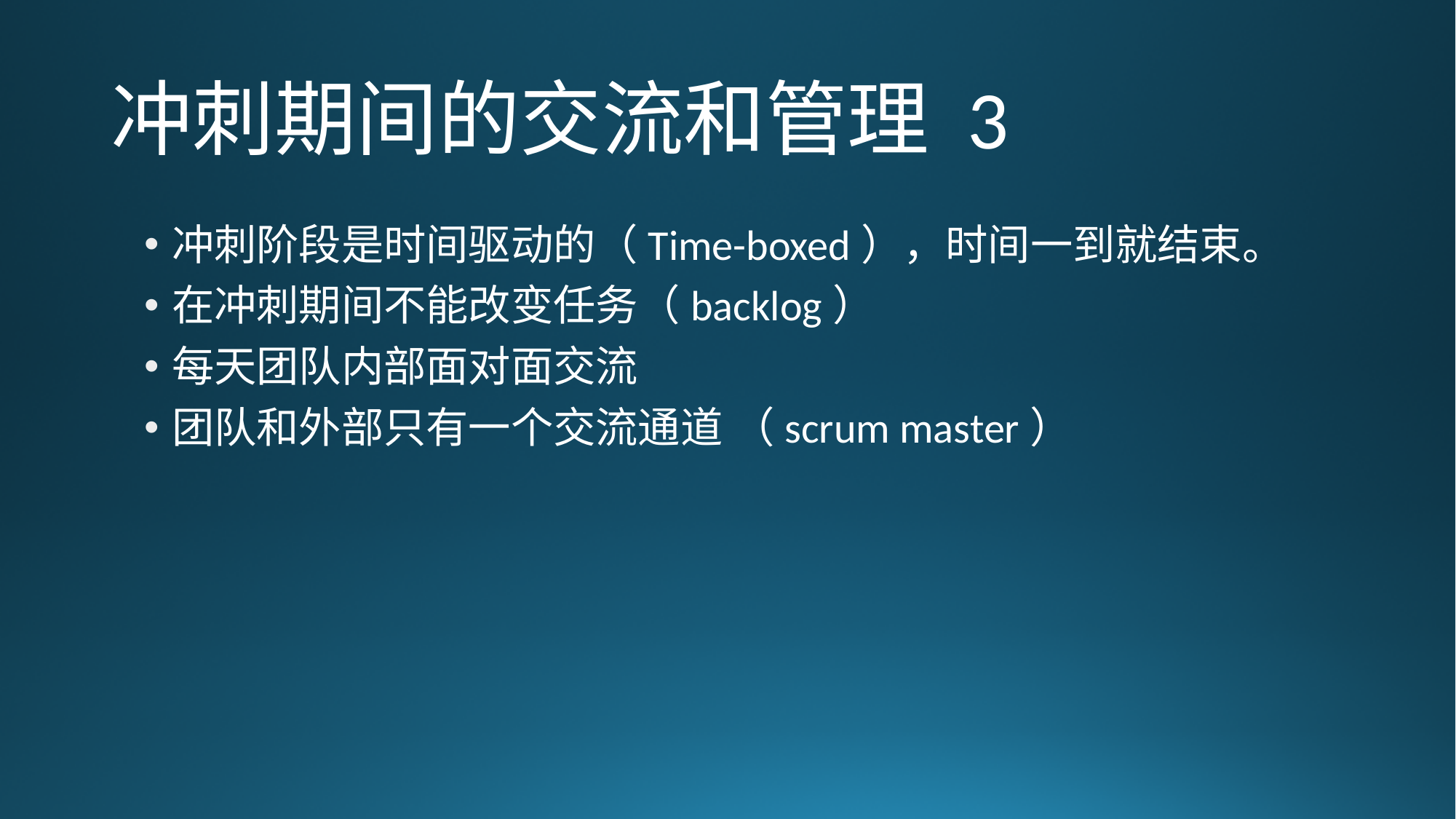

# 冲刺期间的交流和管理 3
冲刺阶段是时间驱动的（Time-boxed），时间一到就结束。
在冲刺期间不能改变任务（backlog）
每天团队内部面对面交流
团队和外部只有一个交流通道 （scrum master）